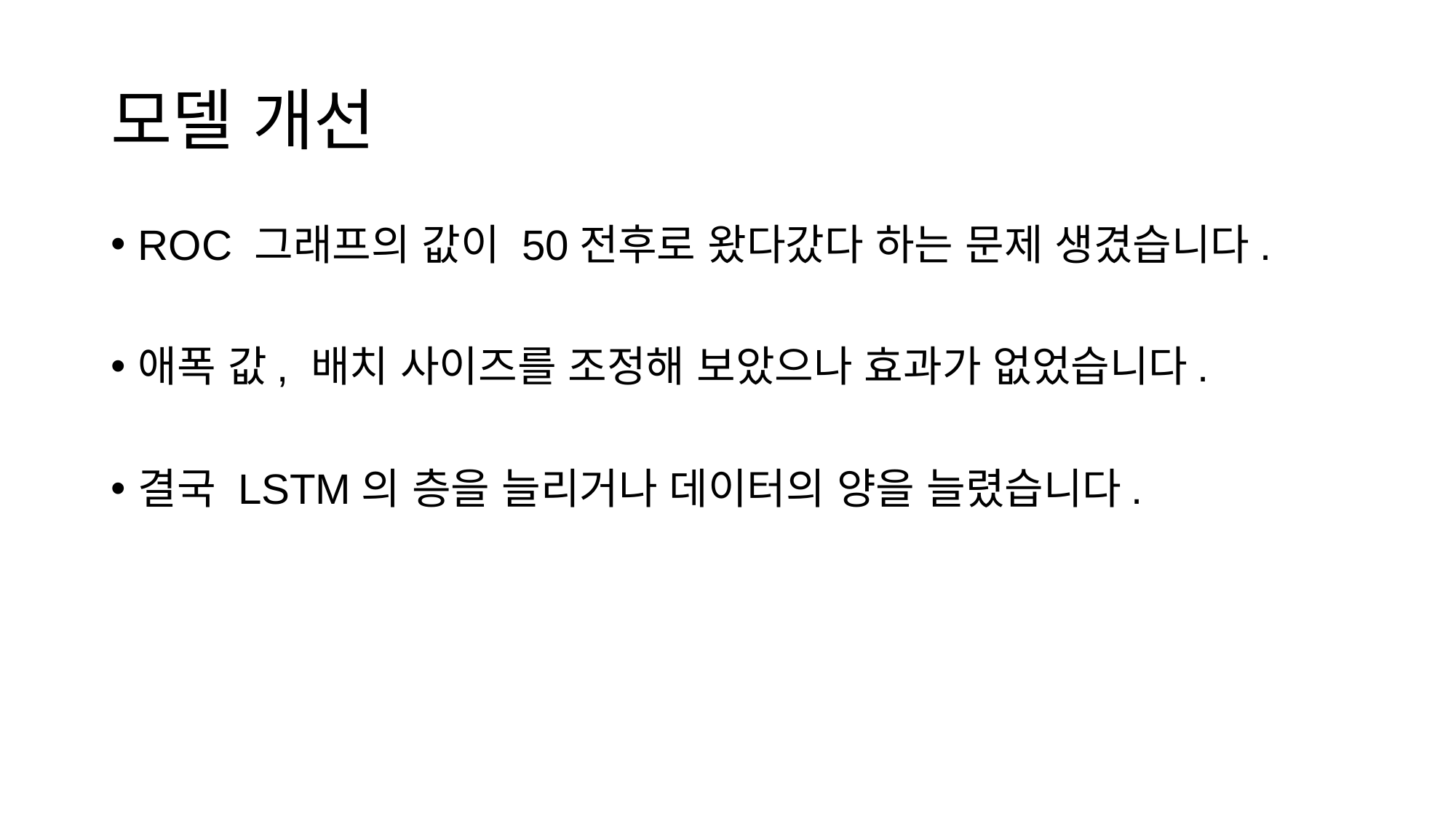

# 모델 개선
ROC 그래프의 값이 50전후로 왔다갔다 하는 문제 생겼습니다.

애폭 값, 배치 사이즈를 조정해 보았으나 효과가 없었습니다.

결국 LSTM의 층을 늘리거나 데이터의 양을 늘렸습니다.